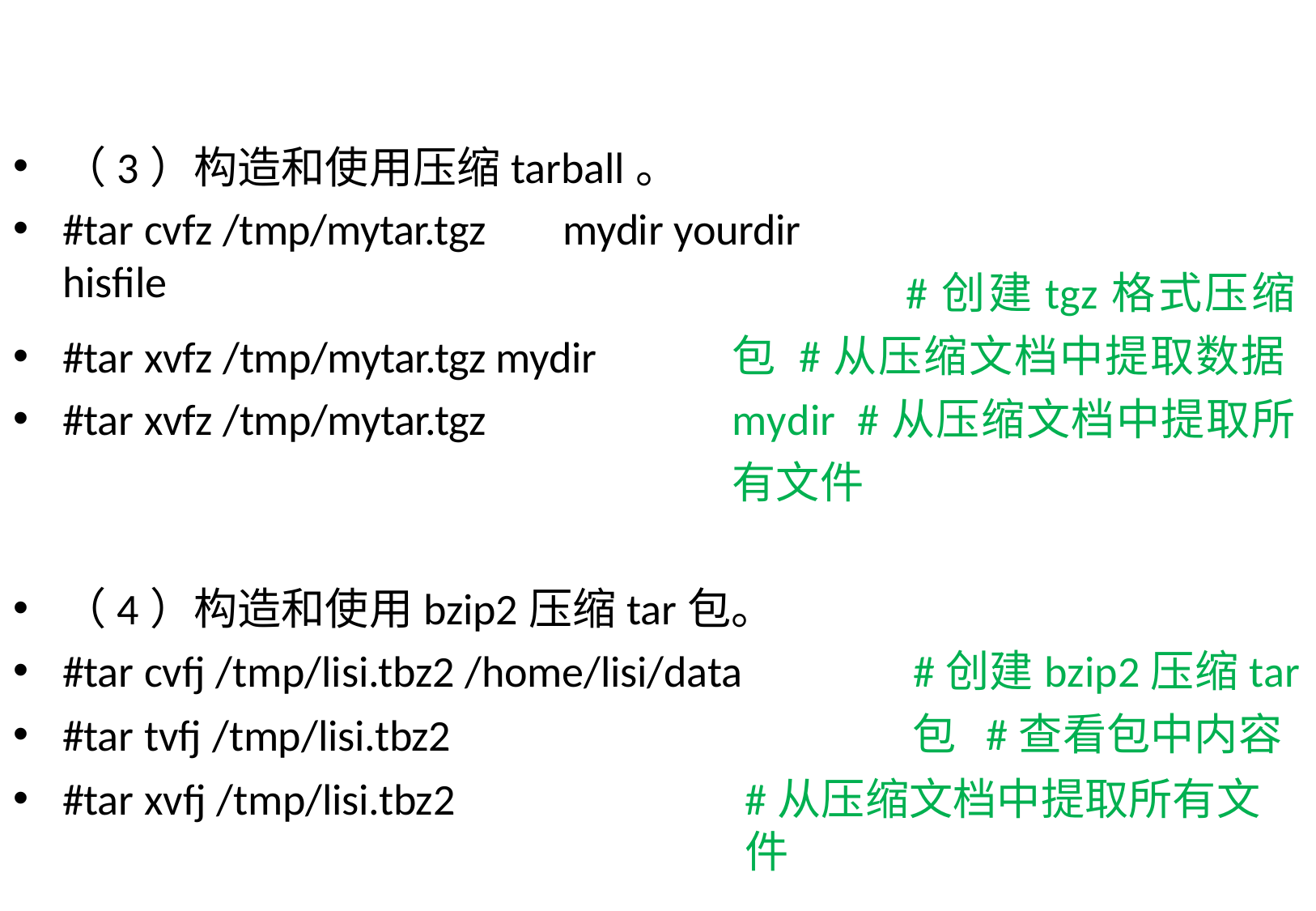

（3）构造和使用压缩tarball。
#tar cvfz /tmp/mytar.tgz	mydir yourdir hisfile
#创建tgz格式压缩包 #从压缩文档中提取数据mydir  #从压缩文档中提取所有文件
#tar xvfz /tmp/mytar.tgz mydir
#tar xvfz /tmp/mytar.tgz
（4）构造和使用bzip2压缩tar包。
#tar cvfj /tmp/lisi.tbz2 /home/lisi/data
#tar tvfj /tmp/lisi.tbz2
#创建bzip2压缩tar包  #查看包中内容
#tar xvfj /tmp/lisi.tbz2
#从压缩文档中提取所有文件